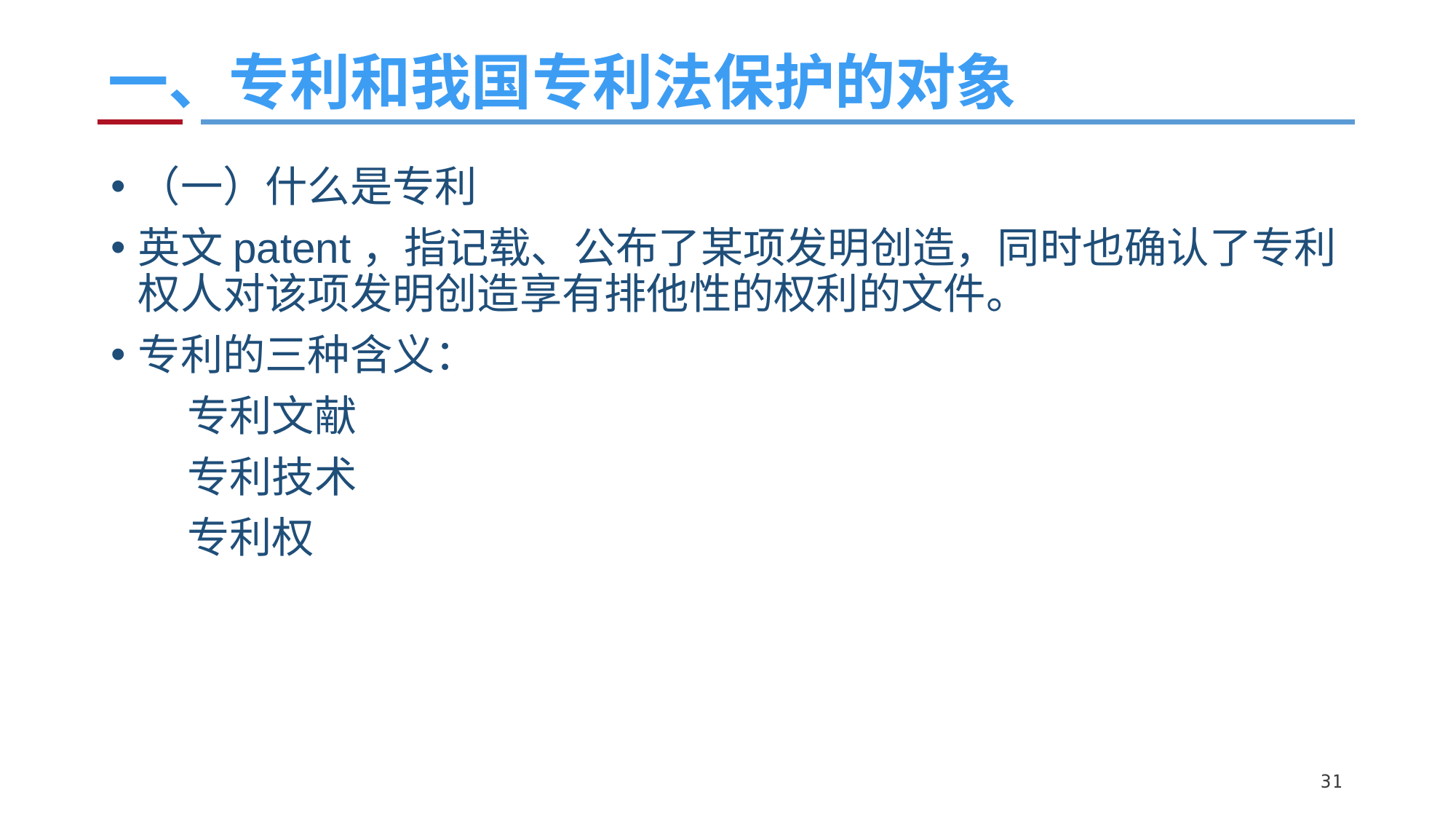

# 一、专利和我国专利法保护的对象
（一）什么是专利
英文patent，指记载、公布了某项发明创造，同时也确认了专利权人对该项发明创造享有排他性的权利的文件。
专利的三种含义：
       专利文献
       专利技术
       专利权

31